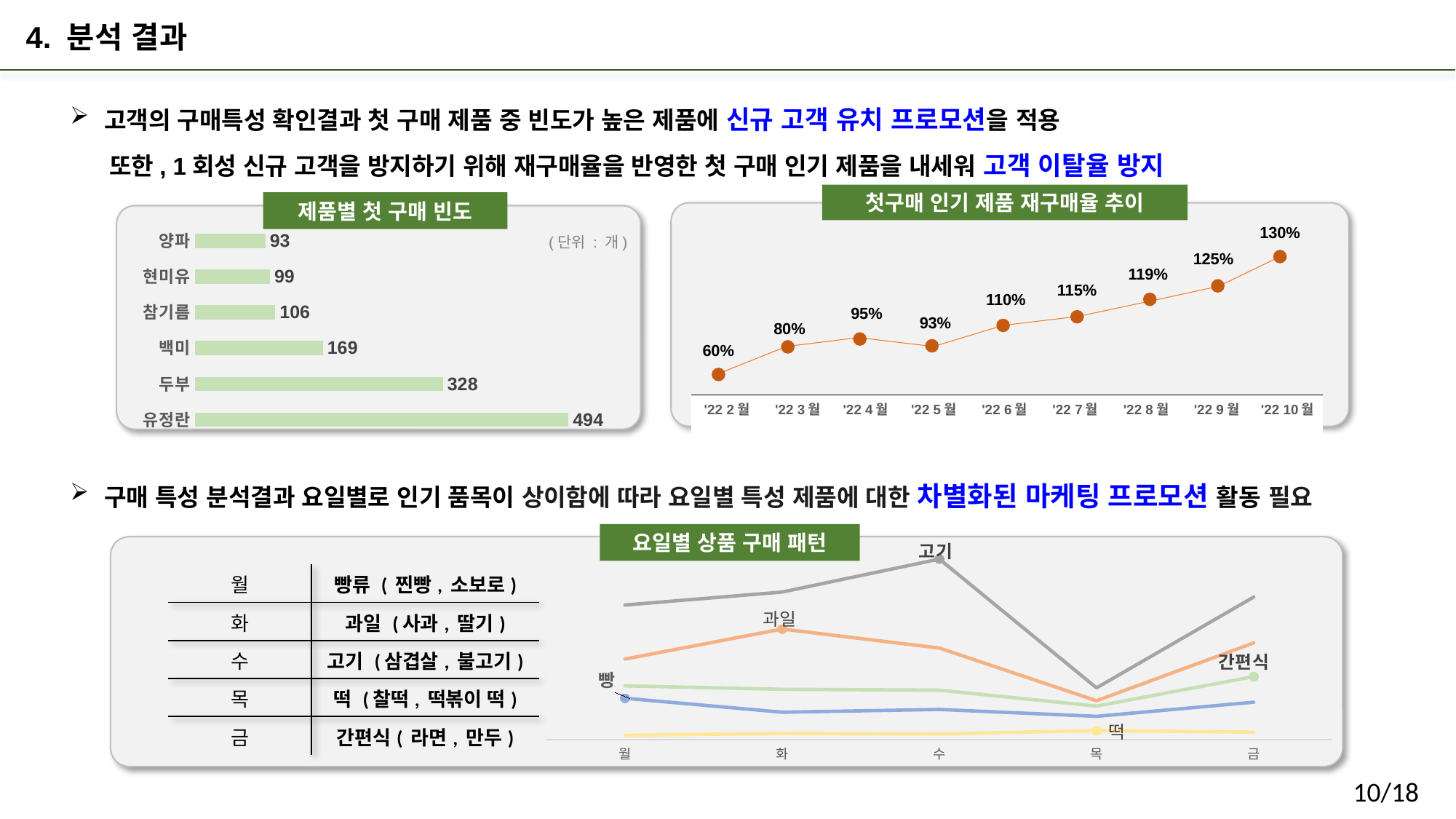

4. 분석 결과
고객의 구매특성 확인결과 첫 구매 제품 중 빈도가 높은 제품에 신규 고객 유치 프로모션을 적용
     또한, 1회성 신규 고객을 방지하기 위해 재구매율을 반영한 첫 구매 인기 제품을 내세워 고객 이탈율 방지
첫구매 인기 제품 재구매율 추이
제품별 첫 구매 빈도

130%

### Chart

| Category | 계열 1 |
|---|---|
| 유정란 | 494.0 |
| 두부 | 328.0 |
| 백미 | 169.0 |
| 참기름 | 106.0 |
| 현미유 | 99.0 |
| 양파 | 93.0 |
(단위 : 개)
125%

119%
115%

110%

95%
93%

80%

60%

| '22 2월 | '22 3월 | '22 4월 | '22 5월 | '22 6월 | '22 7월 | '22 8월 | '22 9월 | '22 10월 |
| --- | --- | --- | --- | --- | --- | --- | --- | --- |
구매 특성 분석결과 요일별로 인기 품목이 상이함에 따라 요일별 특성 제품에 대한 차별화된 마케팅 프로모션 활동 필요
요일별 상품 구매 패턴

### Chart

| Category | 빵 | 과일 | 고기 | 떡 | 간편식 |
|---|---|---|---|---|---|
| 월 | 348.0 | 677.0 | 1131.0 | 36.0 | 452.0 |
| 화 | 231.0 | 929.0 | 1240.0 | 53.0 | 423.0 |
| 수 | 254.0 | 770.0 | 1517.0 | 48.0 | 416.0 |
| 목 | 196.0 | 327.0 | 435.0 | 77.0 | 282.0 |
| 금 | 315.0 | 813.0 | 1198.0 | 63.0 | 530.0 |
| 월 | 빵류 ( 찐빵, 소보로) |
| --- | --- |
| 화 | 과일 (사과, 딸기) |
| 수 | 고기 (삼겹살, 불고기) |
| 목 | 떡 (찰떡, 떡볶이 떡) |
| 금 | 간편식( 라면, 만두) |
10/18